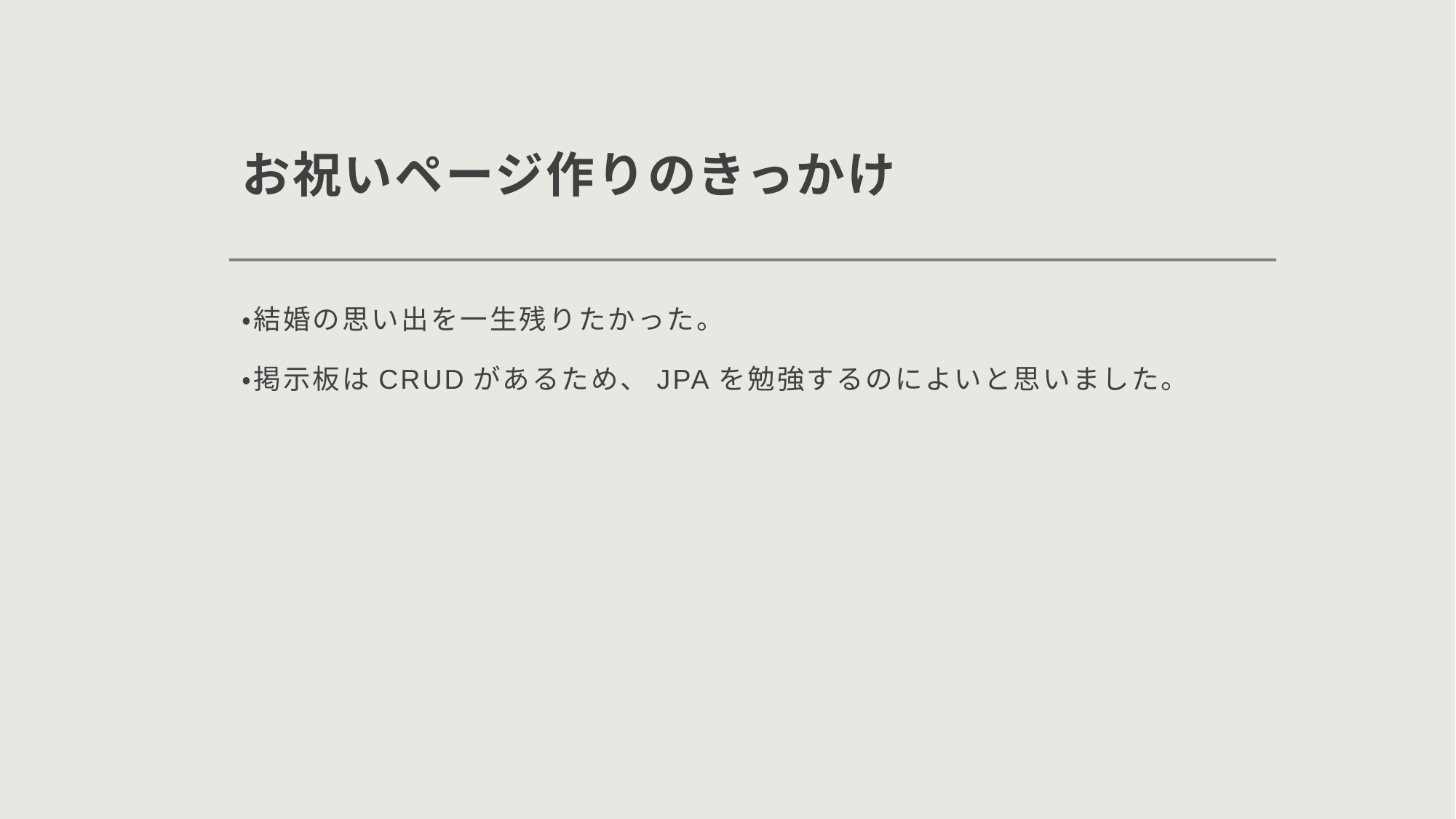

# お祝いページ作りのきっかけ
・結婚の思い出を一生残りたかった。
・掲示板はCRUDがあるため、JPAを勉強するのによいと思いました。